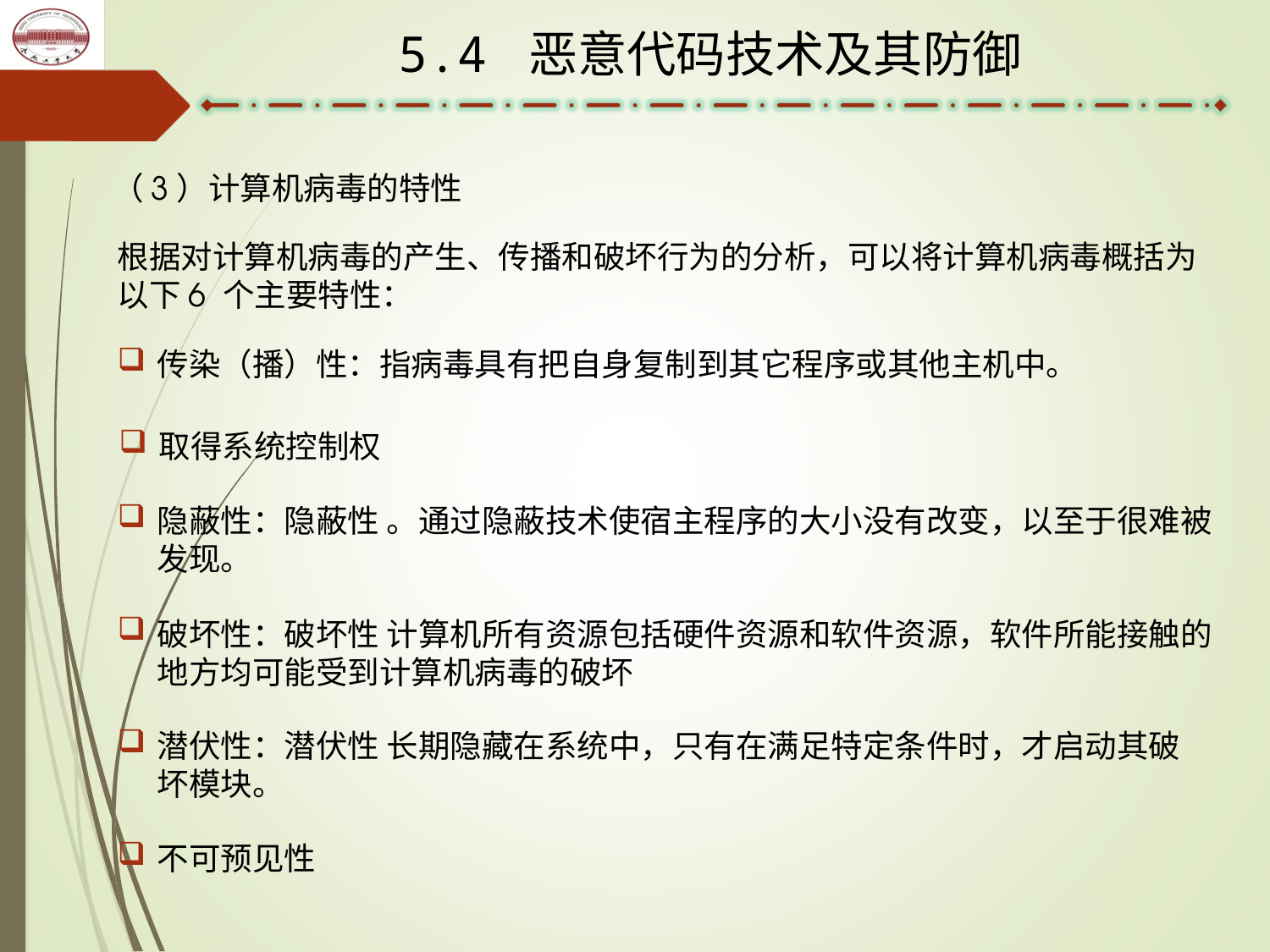

5.4 恶意代码技术及其防御
（3）计算机病毒的特性
根据对计算机病毒的产生、传播和破坏行为的分析，可以将计算机病毒概括为以下6 个主要特性：
传染（播）性：指病毒具有把自身复制到其它程序或其他主机中。
取得系统控制权
隐蔽性：隐蔽性 。通过隐蔽技术使宿主程序的大小没有改变，以至于很难被发现。
破坏性：破坏性 计算机所有资源包括硬件资源和软件资源，软件所能接触的地方均可能受到计算机病毒的破坏
潜伏性：潜伏性 长期隐藏在系统中，只有在满足特定条件时，才启动其破坏模块。
不可预见性